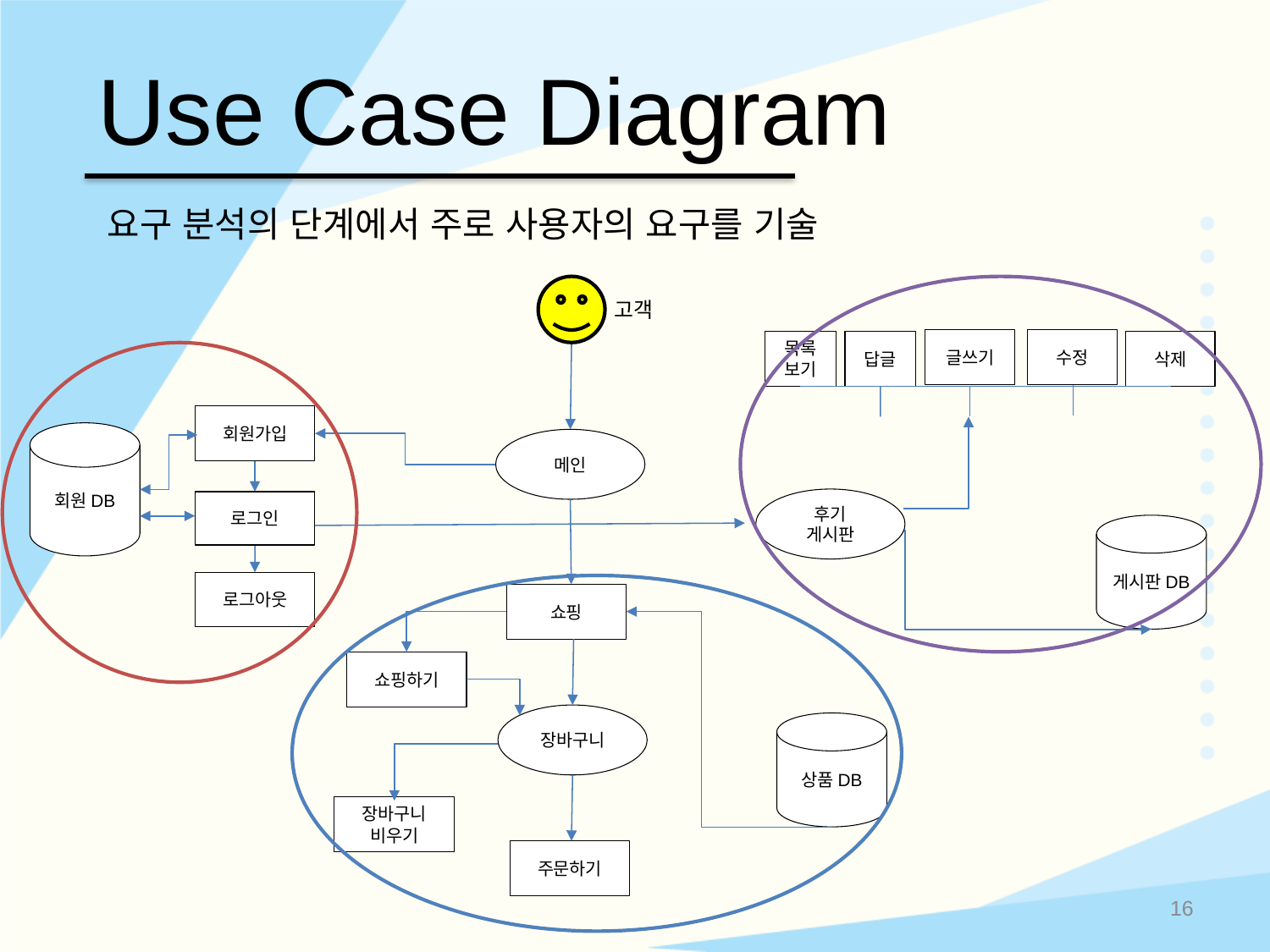

# Use Case Diagram
요구 분석의 단계에서 주로 사용자의 요구를 기술

고객
글쓰기
수정
목록보기
답글
삭제

회원가입
회원DB
메인
후기
게시판
로그인
게시판DB
로그아웃

쇼핑
쇼핑하기
장바구니
상품DB
장바구니
비우기
주문하기
16